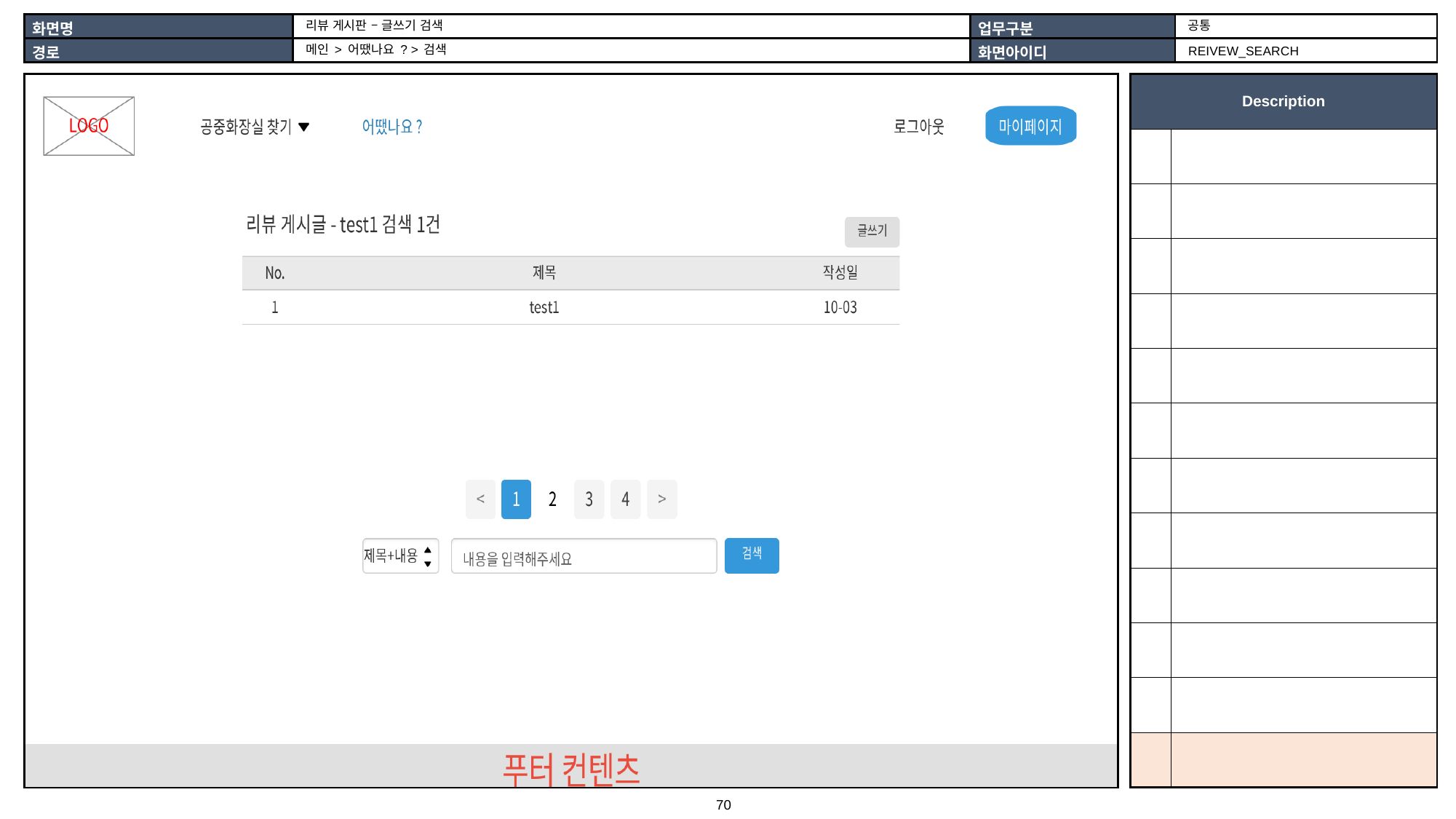

공통
리뷰 게시판 – 글쓰기 검색
메인 > 어땠나요 ? > 검색
REIVEW_SEARCH
|  |
| --- |
| Description |  |
| --- | --- |
|  |  |
|  |  |
|  |  |
|  |  |
|  |  |
|  |  |
|  |  |
|  |  |
|  |  |
|  |  |
|  |  |
|  |  |